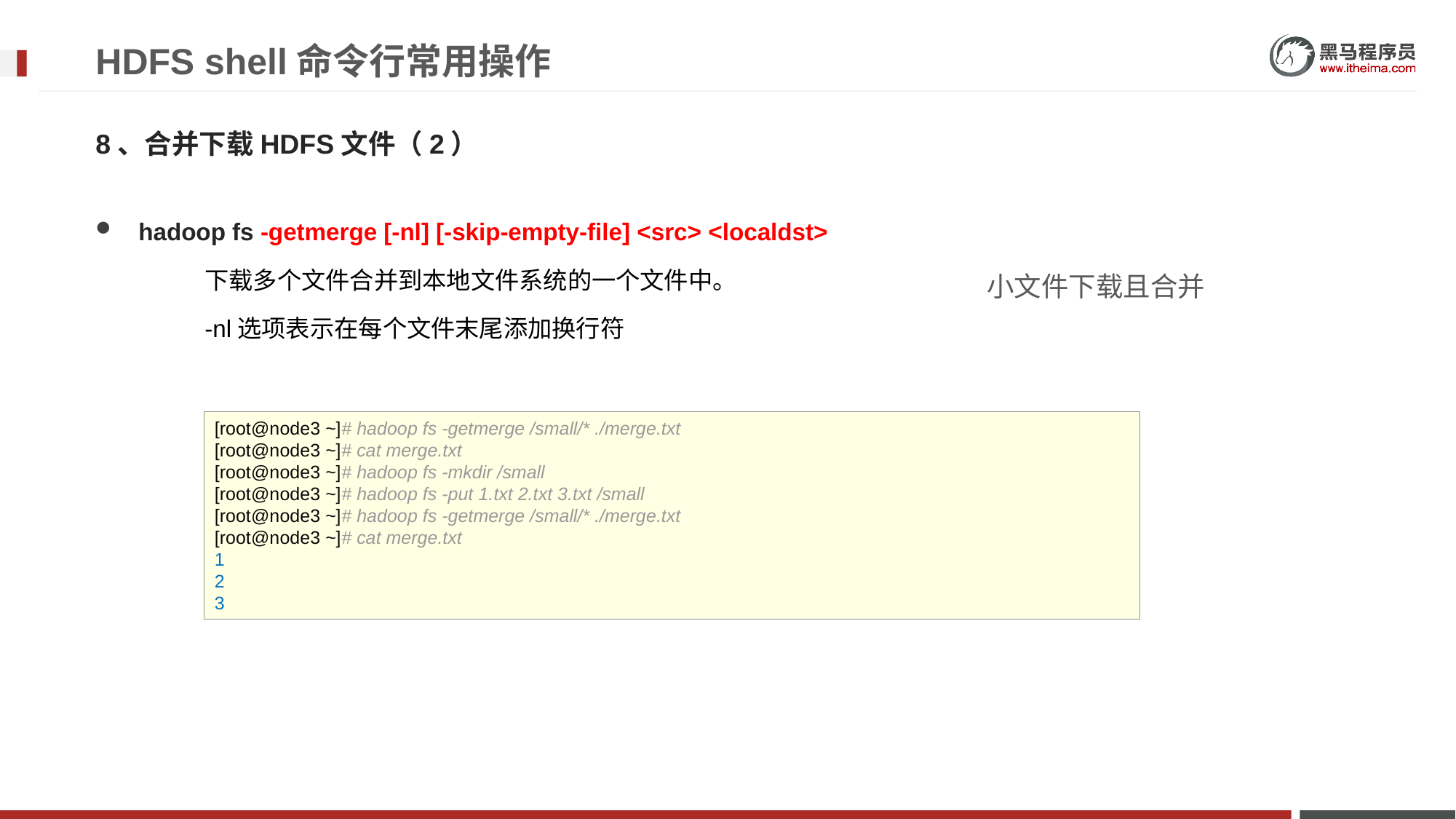

# HDFS shell命令行常用操作
8、合并下载HDFS文件（2）
hadoop fs -getmerge [-nl] [-skip-empty-file] <src> <localdst>
	下载多个文件合并到本地文件系统的一个文件中。
	-nl选项表示在每个文件末尾添加换行符
小文件下载且合并
[root@node3 ~]# hadoop fs -getmerge /small/* ./merge.txt
[root@node3 ~]# cat merge.txt
[root@node3 ~]# hadoop fs -mkdir /small
[root@node3 ~]# hadoop fs -put 1.txt 2.txt 3.txt /small
[root@node3 ~]# hadoop fs -getmerge /small/* ./merge.txt
[root@node3 ~]# cat merge.txt
1
2
3